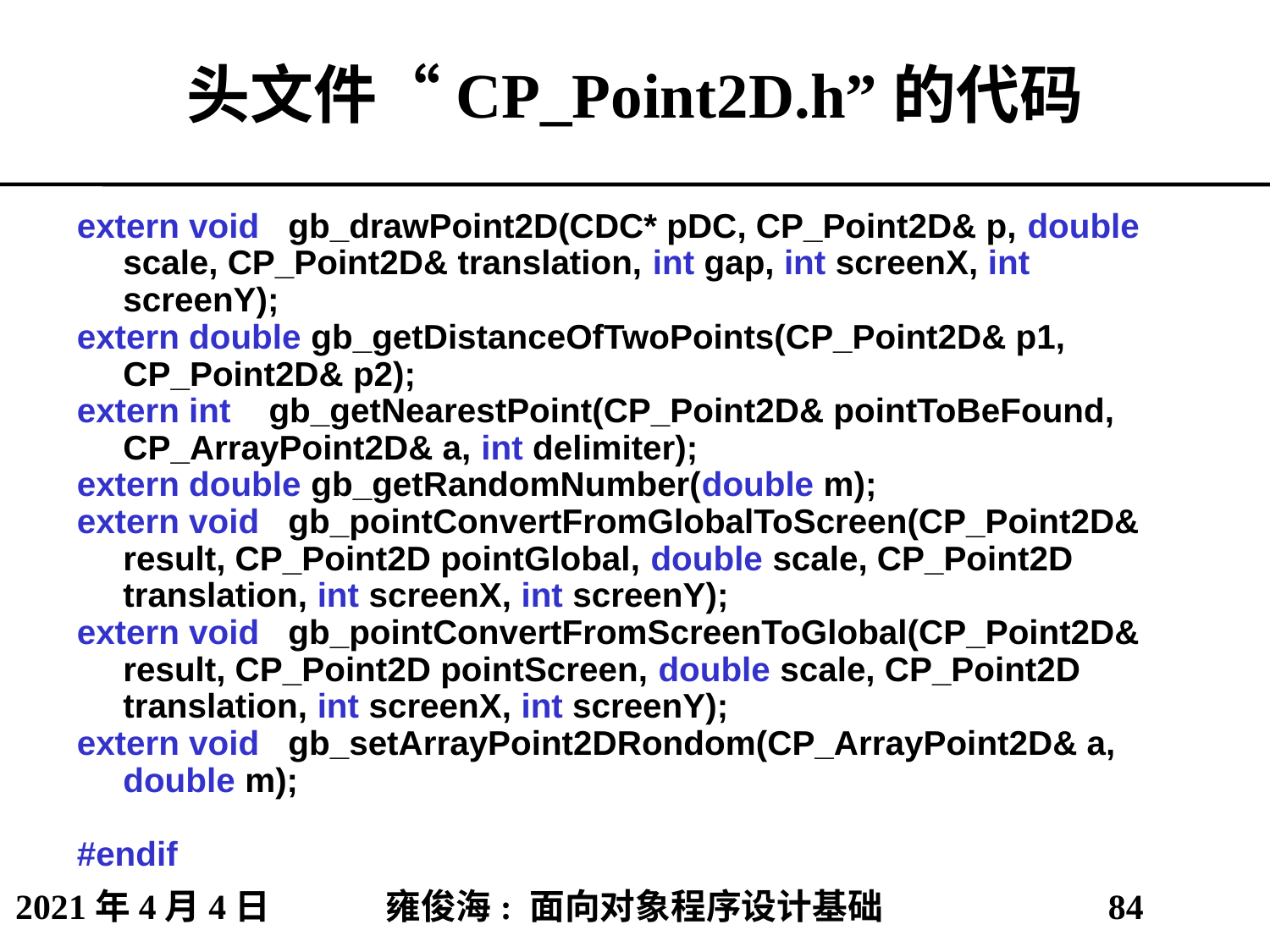

# 头文件“CP_Point2D.h”的代码

extern void   gb_drawPoint2D(CDC* pDC, CP_Point2D& p, double scale, CP_Point2D& translation, int gap, int screenX, int screenY);
extern double gb_getDistanceOfTwoPoints(CP_Point2D& p1, CP_Point2D& p2);
extern int    gb_getNearestPoint(CP_Point2D& pointToBeFound, CP_ArrayPoint2D& a, int delimiter);
extern double gb_getRandomNumber(double m);
extern void   gb_pointConvertFromGlobalToScreen(CP_Point2D& result, CP_Point2D pointGlobal, double scale, CP_Point2D translation, int screenX, int screenY);
extern void   gb_pointConvertFromScreenToGlobal(CP_Point2D& result, CP_Point2D pointScreen, double scale, CP_Point2D translation, int screenX, int screenY);
extern void   gb_setArrayPoint2DRondom(CP_ArrayPoint2D& a, double m);

#endif
2021年4月4日
雍俊海: 面向对象程序设计基础
84